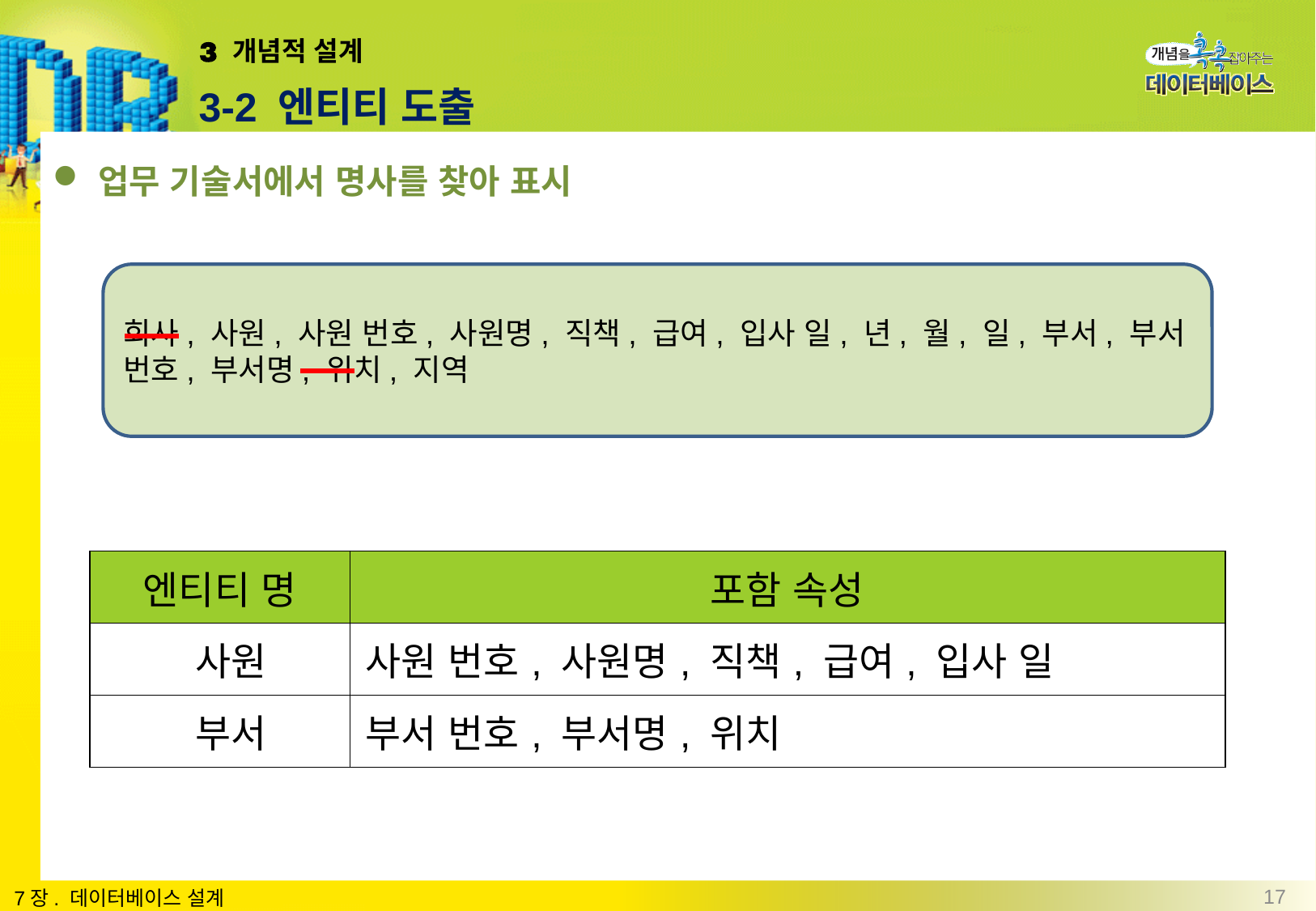

# 3 개념적 설계
3-2 엔티티 도출
업무 기술서에서 명사를 찾아 표시
회사, 사원, 사원 번호, 사원명, 직책, 급여, 입사 일, 년, 월, 일, 부서, 부서 번호, 부서명, 위치, 지역
| 엔티티 명 | 포함 속성 |
| --- | --- |
| 사원 | 사원 번호, 사원명, 직책, 급여, 입사 일 |
| 부서 | 부서 번호, 부서명, 위치 |
17